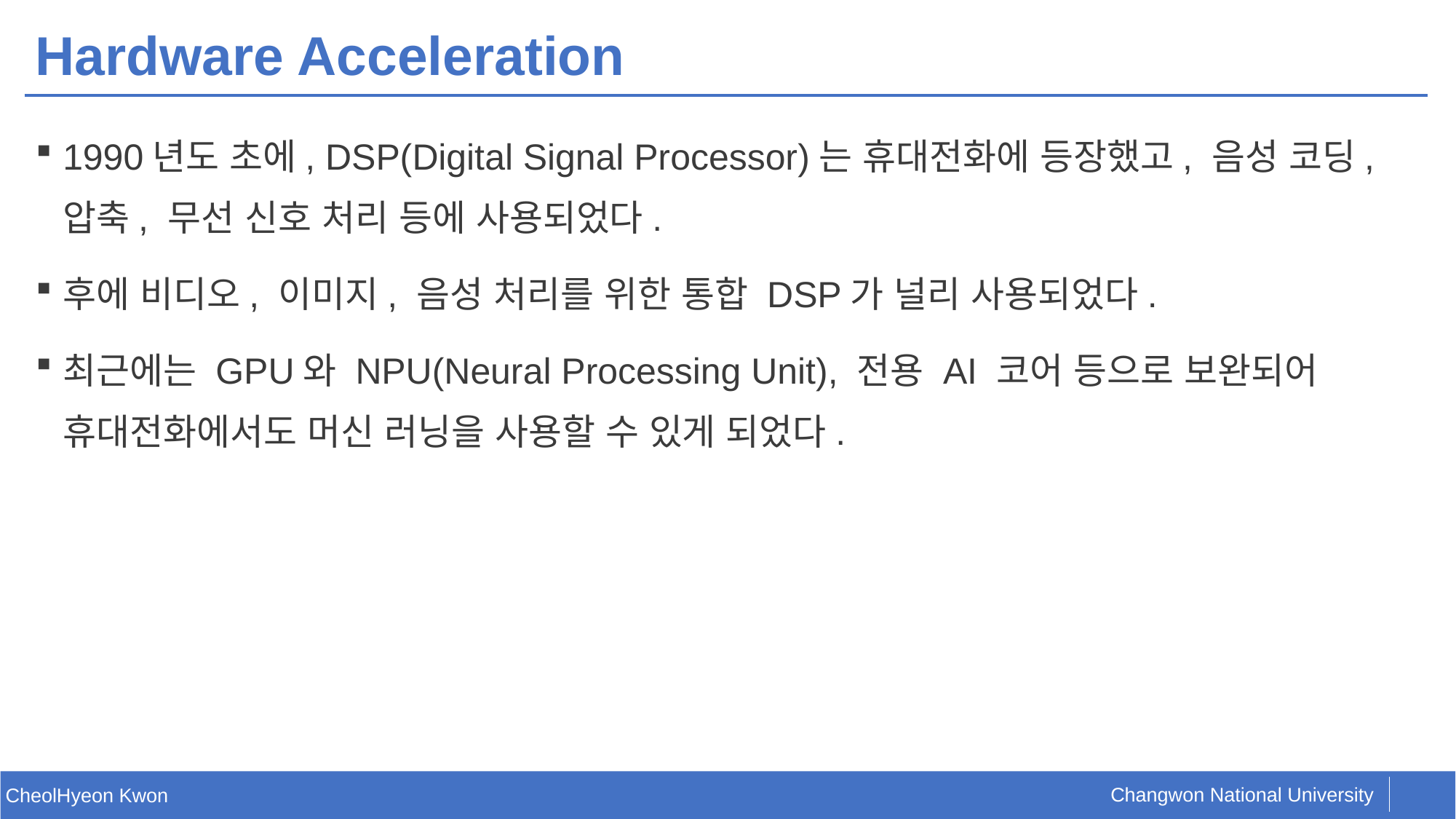

# Hardware Acceleration
1990년도 초에, DSP(Digital Signal Processor)는 휴대전화에 등장했고, 음성 코딩, 압축, 무선 신호 처리 등에 사용되었다.
후에 비디오, 이미지, 음성 처리를 위한 통합 DSP가 널리 사용되었다.
최근에는 GPU와 NPU(Neural Processing Unit), 전용 AI 코어 등으로 보완되어 휴대전화에서도 머신 러닝을 사용할 수 있게 되었다.